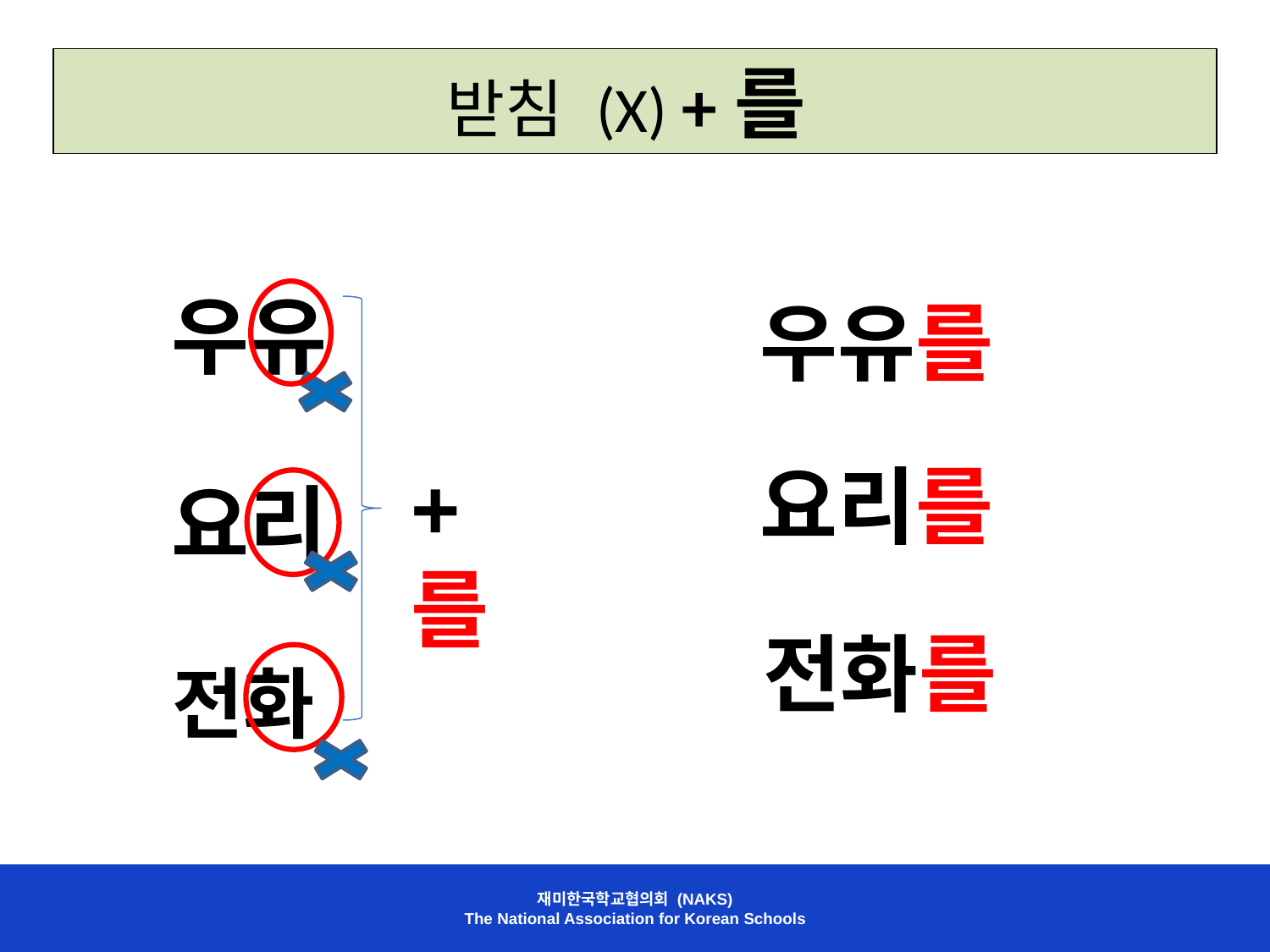

받침 (X) +를
우유
우유를

요리를
요리
+를

전화를
전화

재미한국학교협의회 (NAKS)
The National Association for Korean Schools